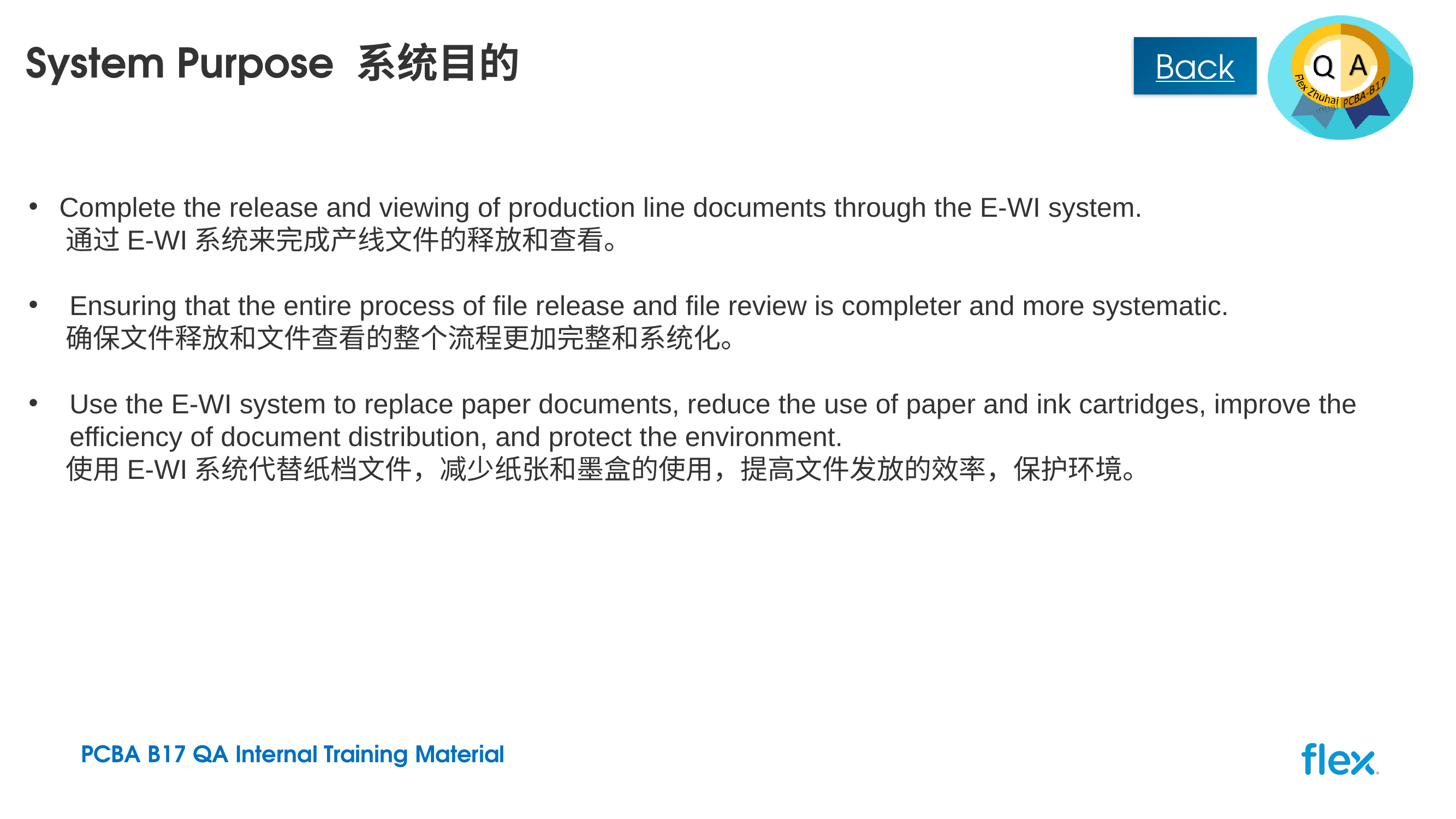

# System Purpose 系统目的
Back
Complete the release and viewing of production line documents through the E-WI system.
     通过E-WI系统来完成产线文件的释放和查看。

Ensuring that the entire process of file release and file review is completer and more systematic.
     确保文件释放和文件查看的整个流程更加完整和系统化。

Use the E-WI system to replace paper documents, reduce the use of paper and ink cartridges, improve the efficiency of document distribution, and protect the environment.
     使用E-WI系统代替纸档文件，减少纸张和墨盒的使用，提高文件发放的效率，保护环境。